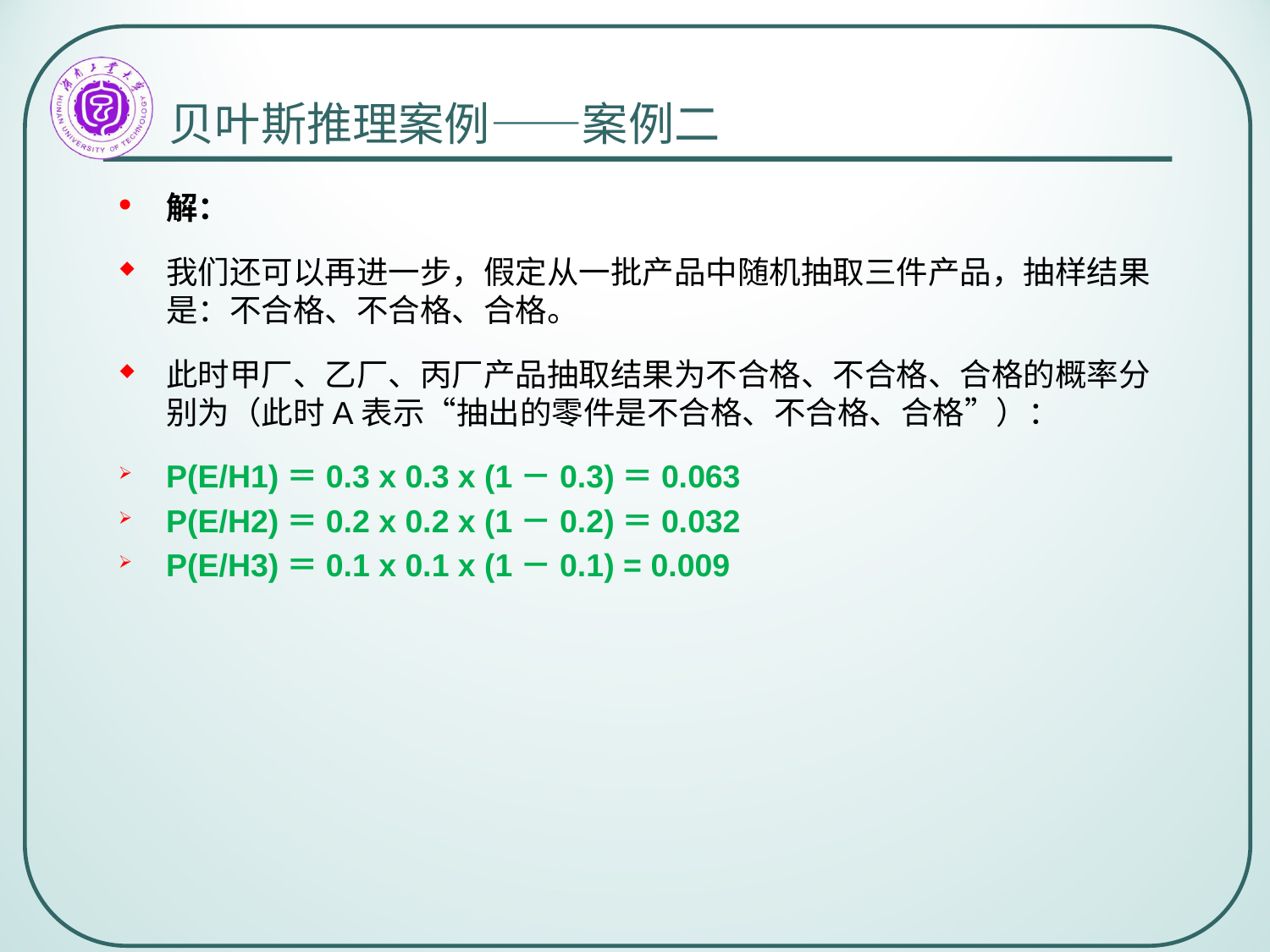

# 贝叶斯推理案例——案例二
解：

我们还可以再进一步，假定从一批产品中随机抽取三件产品，抽样结果是：不合格、不合格、合格。

此时甲厂、乙厂、丙厂产品抽取结果为不合格、不合格、合格的概率分别为（此时A表示“抽出的零件是不合格、不合格、合格”）：

P(E/H1)＝0.3 x 0.3 x (1－0.3)＝0.063
P(E/H2)＝0.2 x 0.2 x (1－0.2)＝0.032
P(E/H3)＝0.1 x 0.1 x (1－0.1) = 0.009